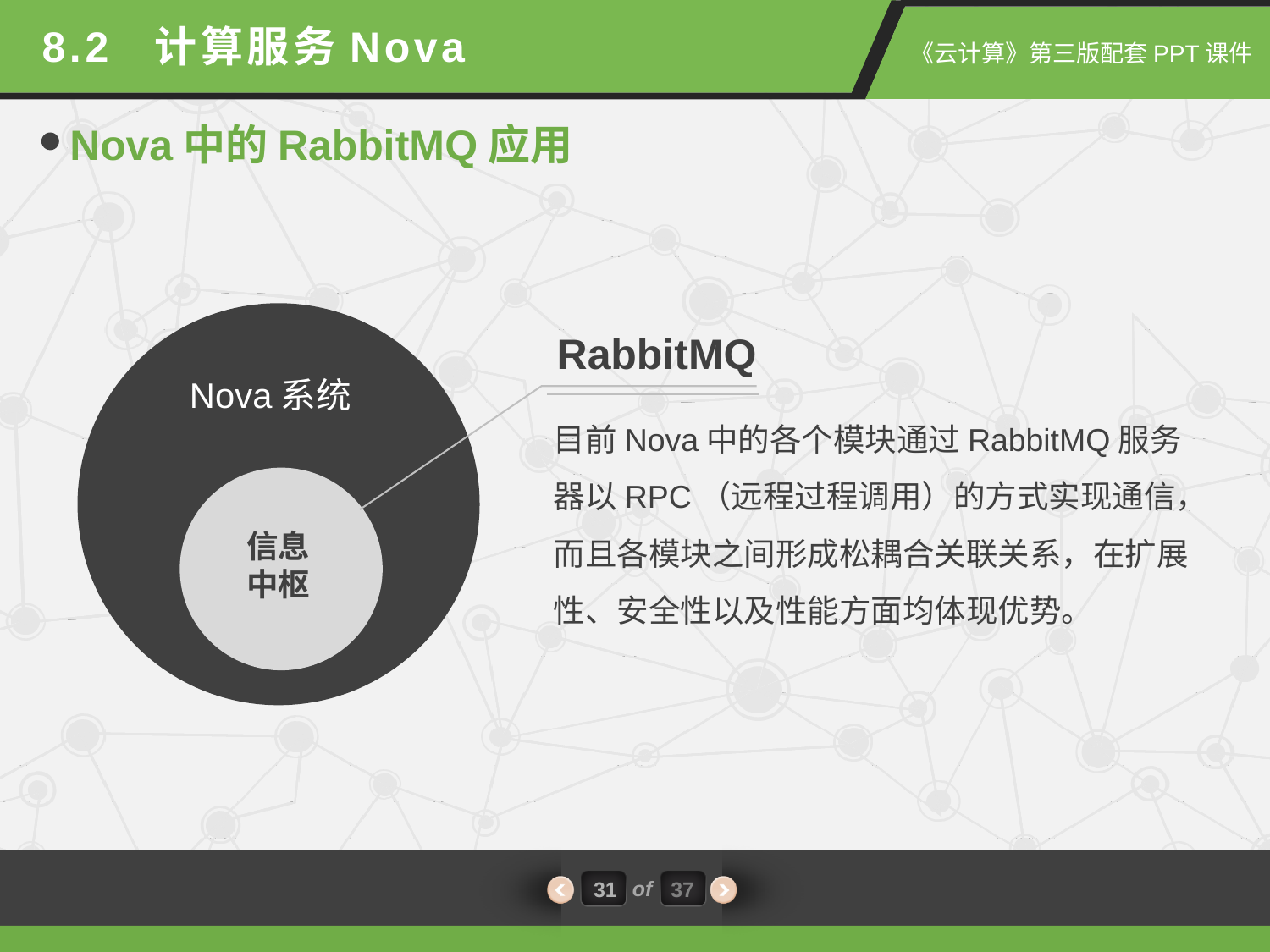

8.2  计算服务Nova
Nova中的RabbitMQ应用

RabbitMQ
Nova系统

目前Nova中的各个模块通过RabbitMQ服务器以RPC（远程过程调用）的方式实现通信，而且各模块之间形成松耦合关联关系，在扩展性、安全性以及性能方面均体现优势。

信息
中枢
31